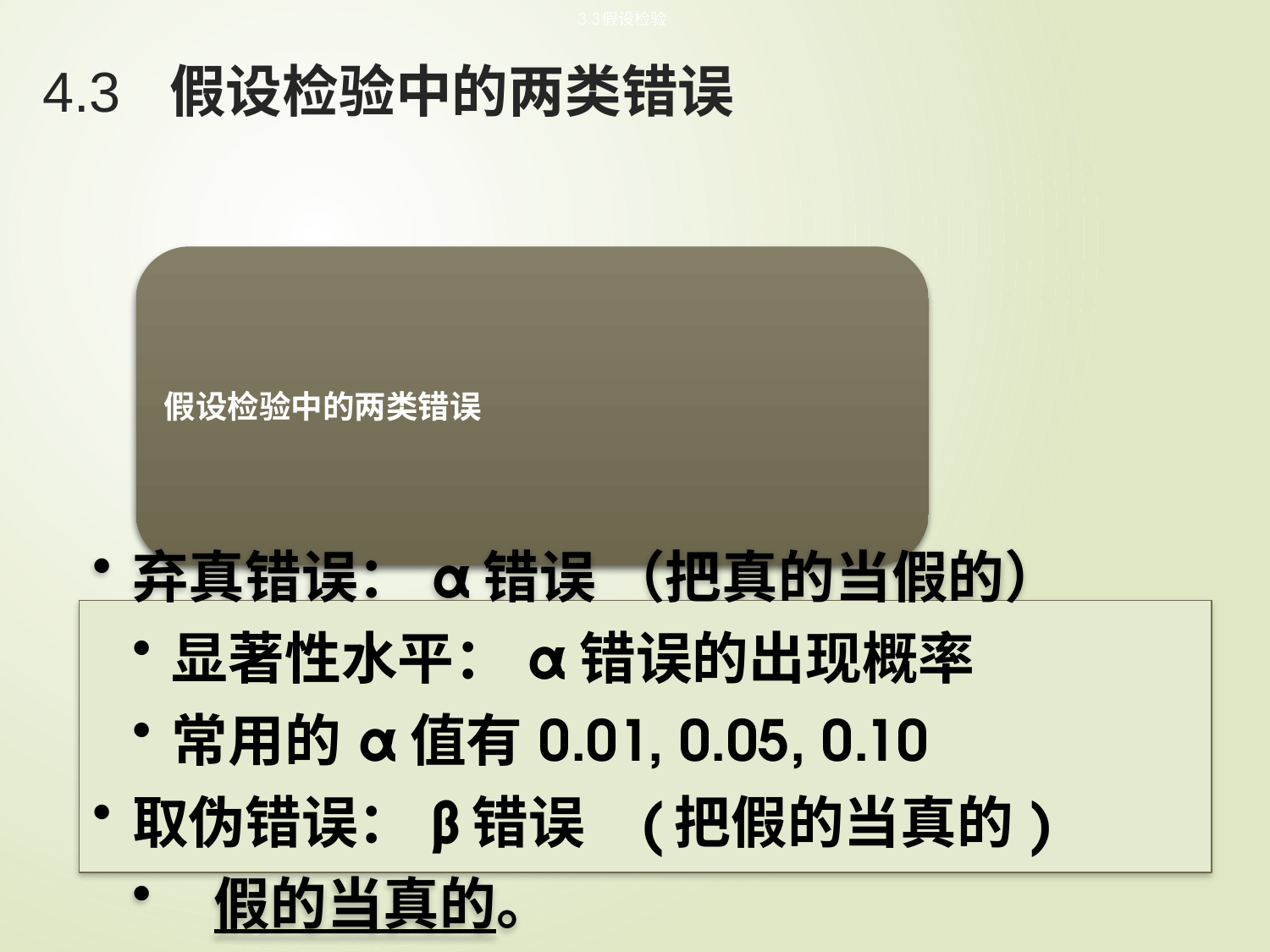

3.3假设检验
# 4.3	假设检验中的两类错误
假设检验中的两类错误
弃真错误：α错误 （把真的当假的）
显著性水平：α错误的出现概率
常用的α值有0.01, 0.05, 0.10
取伪错误：β错误   (把假的当真的)
  假的当真的。